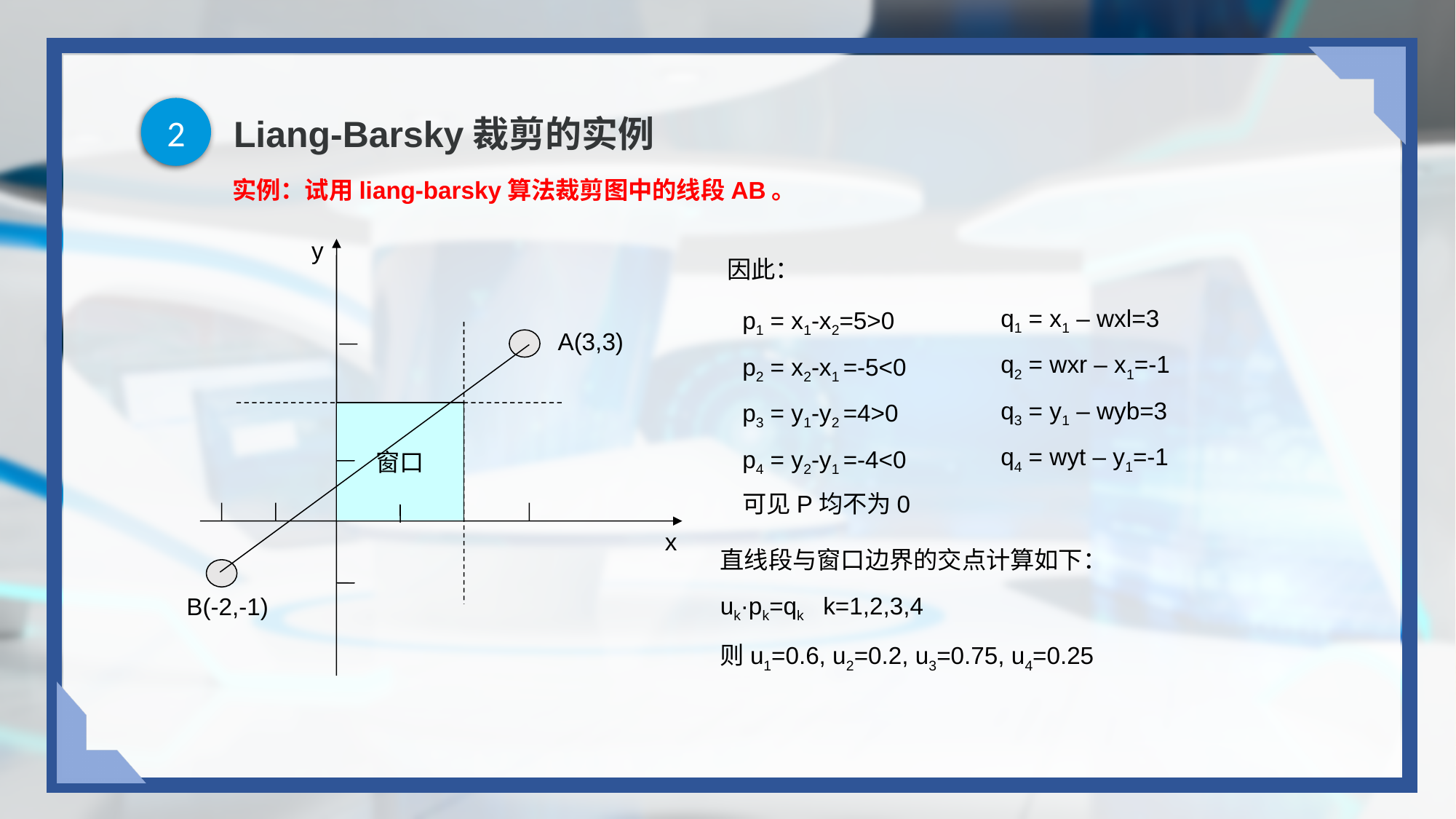

2
# Liang-Barsky裁剪的实例
实例：试用liang-barsky算法裁剪图中的线段AB。
y

A(3,3)

窗口

x

B(-2,-1)
因此：
q1 = x1 – wxl=3
q2 = wxr – x1=-1
q3 = y1 – wyb=3
q4 = wyt – y1=-1
p1 = x1-x2=5>0
p2 = x2-x1 =-5<0
p3 = y1-y2 =4>0
p4 = y2-y1 =-4<0
可见P均不为0

直线段与窗口边界的交点计算如下：
uk·pk=qk     k=1,2,3,4
则u1=0.6, u2=0.2, u3=0.75, u4=0.25